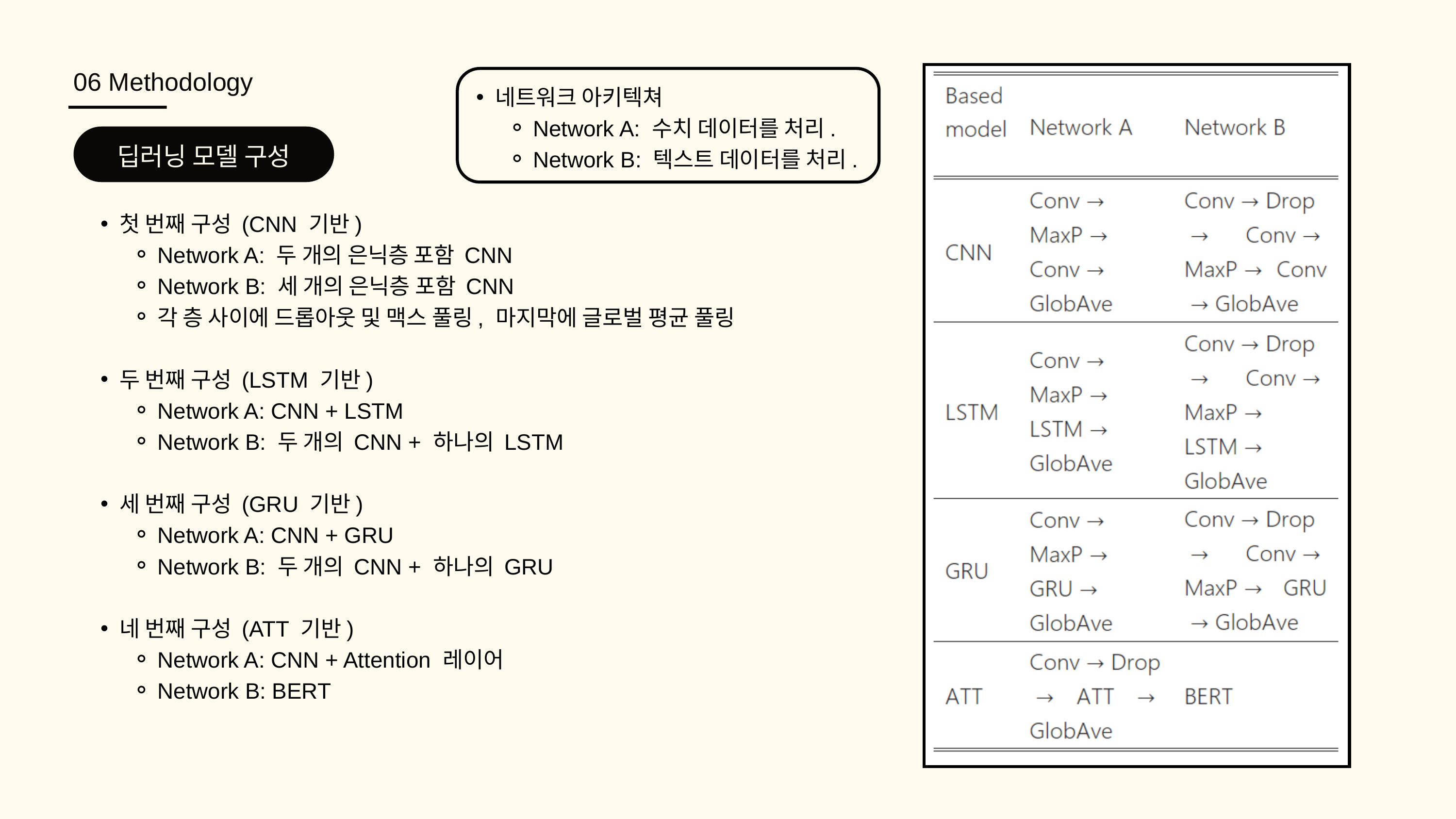

06 Methodology

네트워크 아키텍쳐
Network A: 수치 데이터를 처리.
Network B: 텍스트 데이터를 처리.

딥러닝 모델 구성
첫 번째 구성 (CNN 기반)
Network A: 두 개의 은닉층 포함 CNN
Network B: 세 개의 은닉층 포함 CNN
각 층 사이에 드롭아웃 및 맥스 풀링, 마지막에 글로벌 평균 풀링

두 번째 구성 (LSTM 기반)
Network A: CNN + LSTM
Network B: 두 개의 CNN + 하나의 LSTM

세 번째 구성 (GRU 기반)
Network A: CNN + GRU
Network B: 두 개의 CNN + 하나의 GRU

네 번째 구성 (ATT 기반)
Network A: CNN + Attention 레이어
Network B: BERT